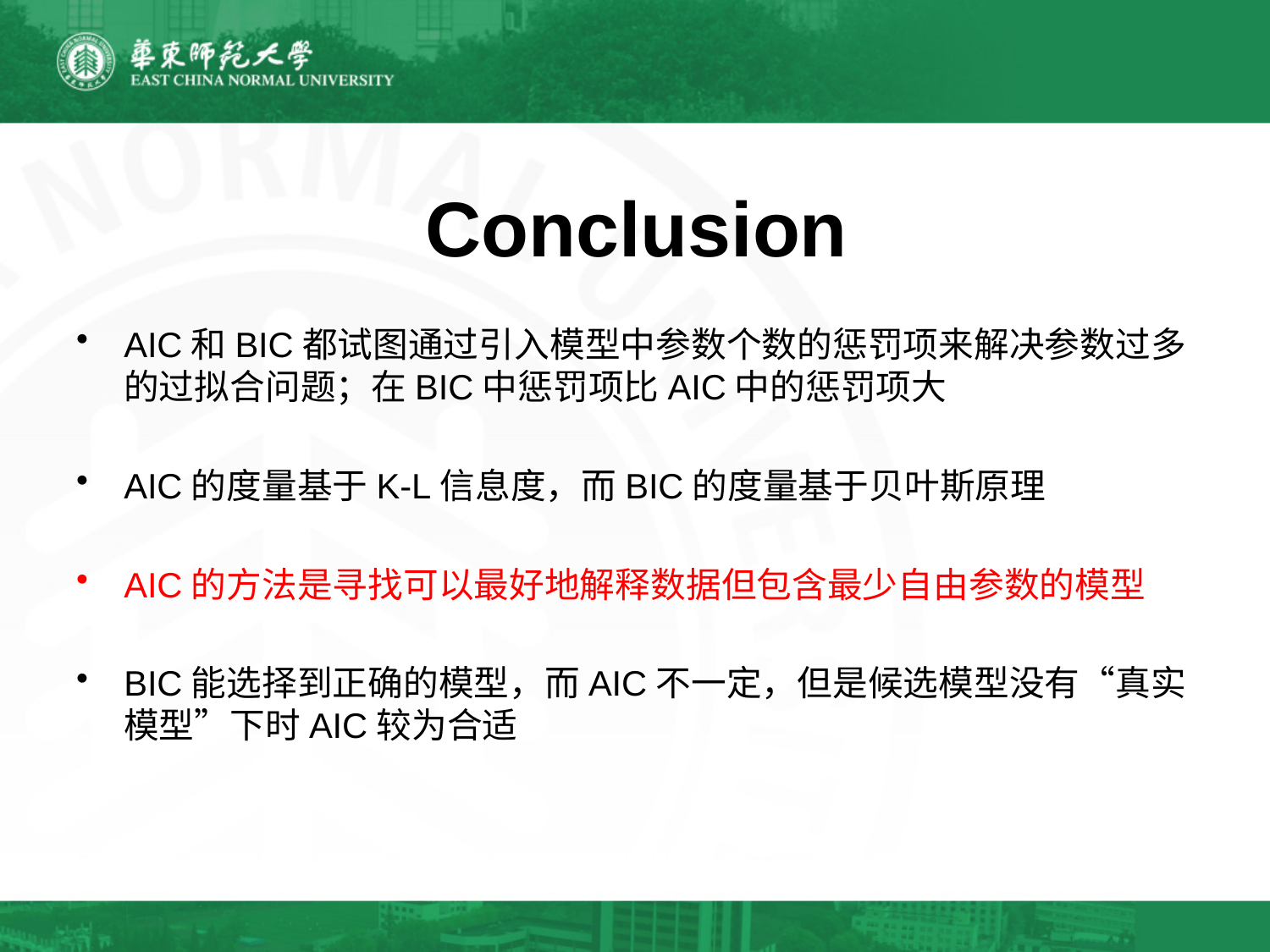

# Conclusion
AIC和BIC都试图通过引入模型中参数个数的惩罚项来解决参数过多的过拟合问题；在BIC中惩罚项比AIC中的惩罚项大

AIC的度量基于K-L信息度，而BIC的度量基于贝叶斯原理

AIC的方法是寻找可以最好地解释数据但包含最少自由参数的模型

BIC能选择到正确的模型，而AIC不一定，但是候选模型没有“真实模型”下时AIC较为合适